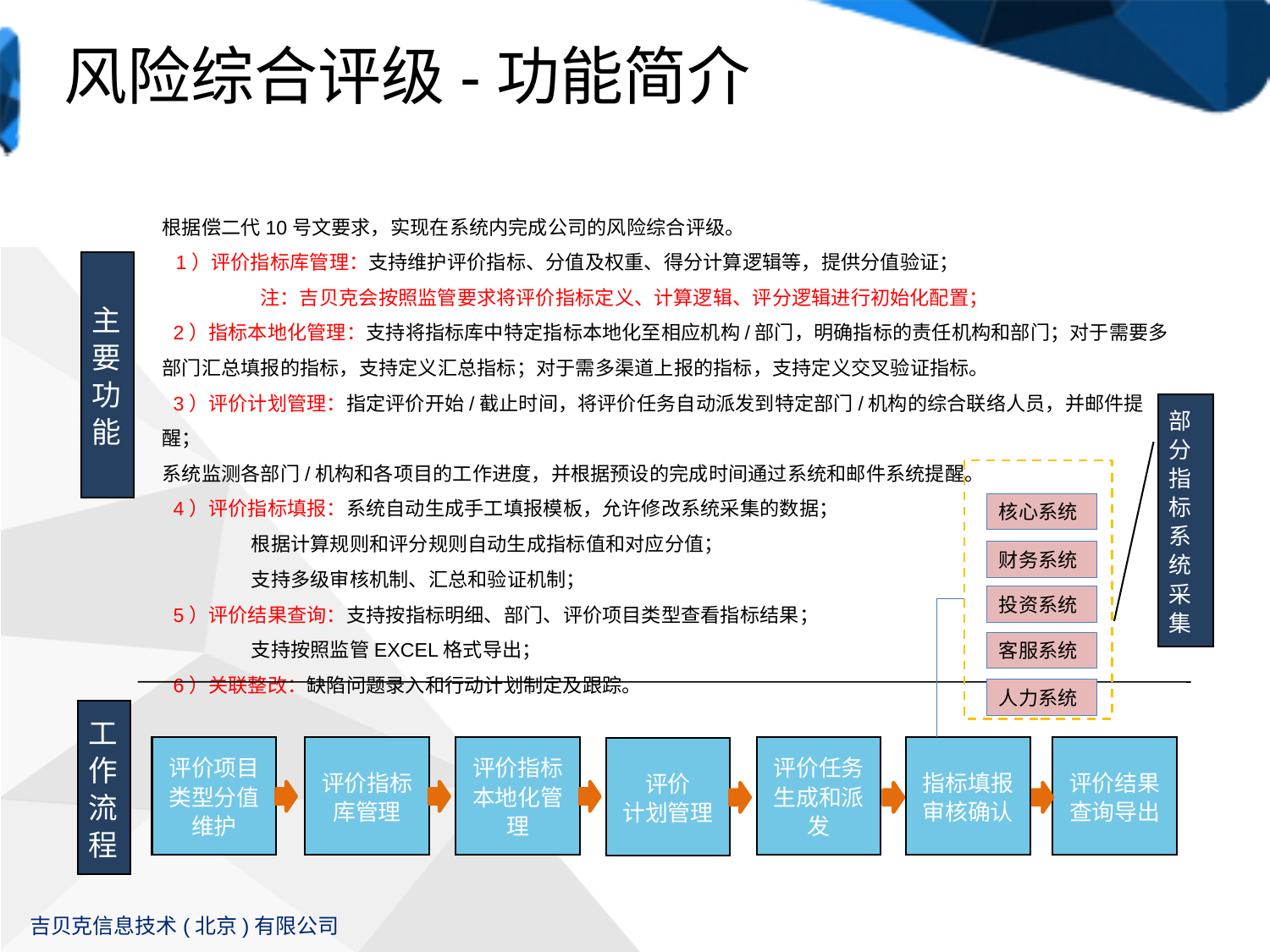

# 风险综合评级-功能简介
根据偿二代10号文要求，实现在系统内完成公司的风险综合评级。
  1）评价指标库管理：支持维护评价指标、分值及权重、得分计算逻辑等，提供分值验证；
                     注：吉贝克会按照监管要求将评价指标定义、计算逻辑、评分逻辑进行初始化配置；
  2）指标本地化管理：支持将指标库中特定指标本地化至相应机构/部门，明确指标的责任机构和部门；对于需要多部门汇总填报的指标，支持定义汇总指标；对于需多渠道上报的指标，支持定义交叉验证指标。
  3）评价计划管理：指定评价开始/截止时间，将评价任务自动派发到特定部门/机构的综合联络人员，并邮件提醒；
系统监测各部门/机构和各项目的工作进度，并根据预设的完成时间通过系统和邮件系统提醒。
  4）评价指标填报：系统自动生成手工填报模板，允许修改系统采集的数据；
                   根据计算规则和评分规则自动生成指标值和对应分值；
                   支持多级审核机制、汇总和验证机制；
  5）评价结果查询：支持按指标明细、部门、评价项目类型查看指标结果；
                   支持按照监管EXCEL格式导出；
  6）关联整改：缺陷问题录入和行动计划制定及跟踪。
主要功能
部分指标系统采集

核心系统
财务系统
投资系统
客服系统
人力系统
评价项目类型分值维护
评价指标库管理
评价指标本地化管理
评价任务生成和派发
指标填报审核确认
评价结果查询导出
评价
计划管理

工作流程